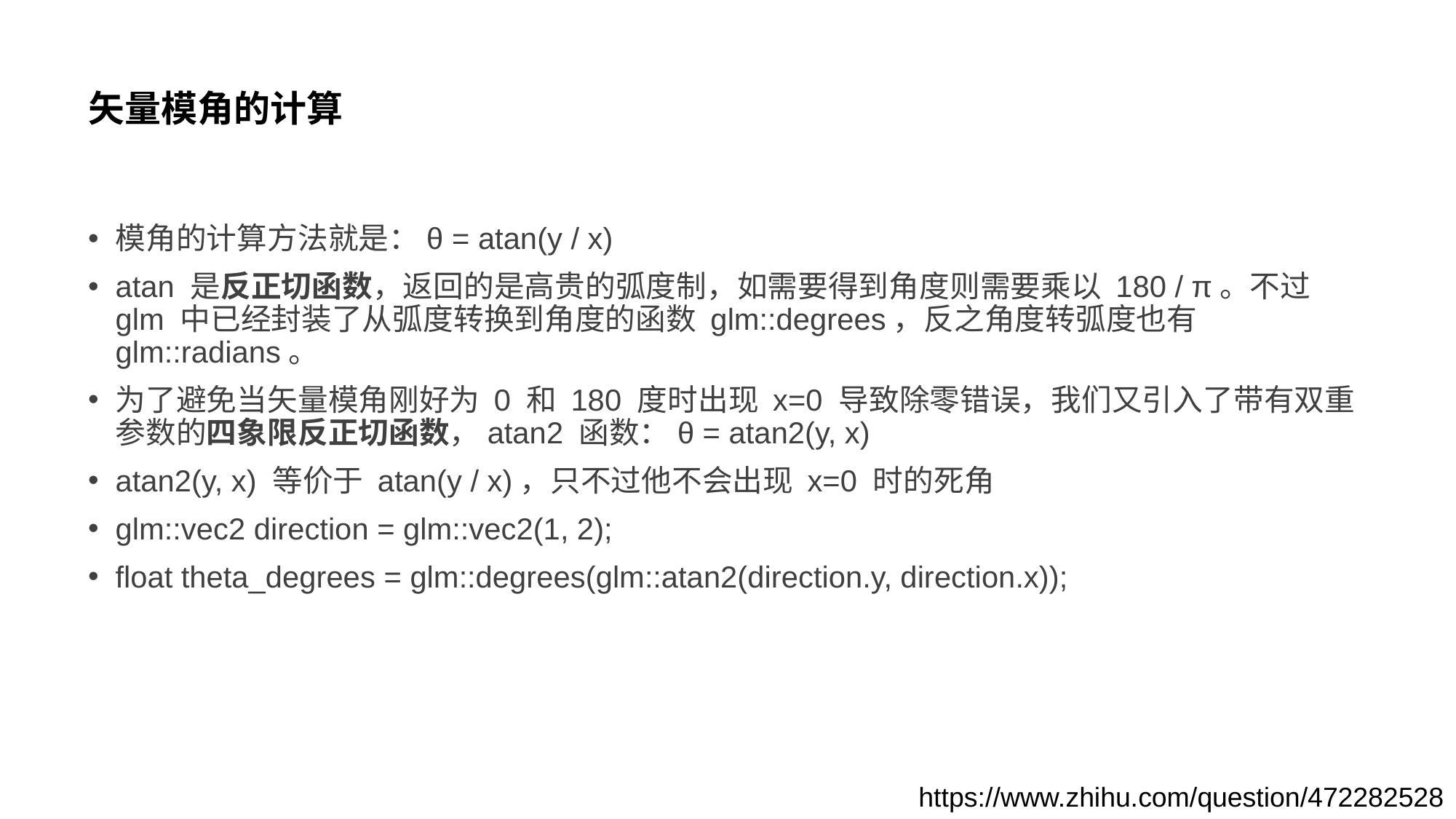

# 矢量模角的计算
模角的计算方法就是：θ = atan(y / x)
atan 是反正切函数，返回的是高贵的弧度制，如需要得到角度则需要乘以 180 / π。不过 glm 中已经封装了从弧度转换到角度的函数 glm::degrees，反之角度转弧度也有 glm::radians。
为了避免当矢量模角刚好为 0 和 180 度时出现 x=0 导致除零错误，我们又引入了带有双重参数的四象限反正切函数，atan2 函数：θ = atan2(y, x)
atan2(y, x) 等价于 atan(y / x)，只不过他不会出现 x=0 时的死角
glm::vec2 direction = glm::vec2(1, 2);
float theta_degrees = glm::degrees(glm::atan2(direction.y, direction.x));
https://www.zhihu.com/question/472282528